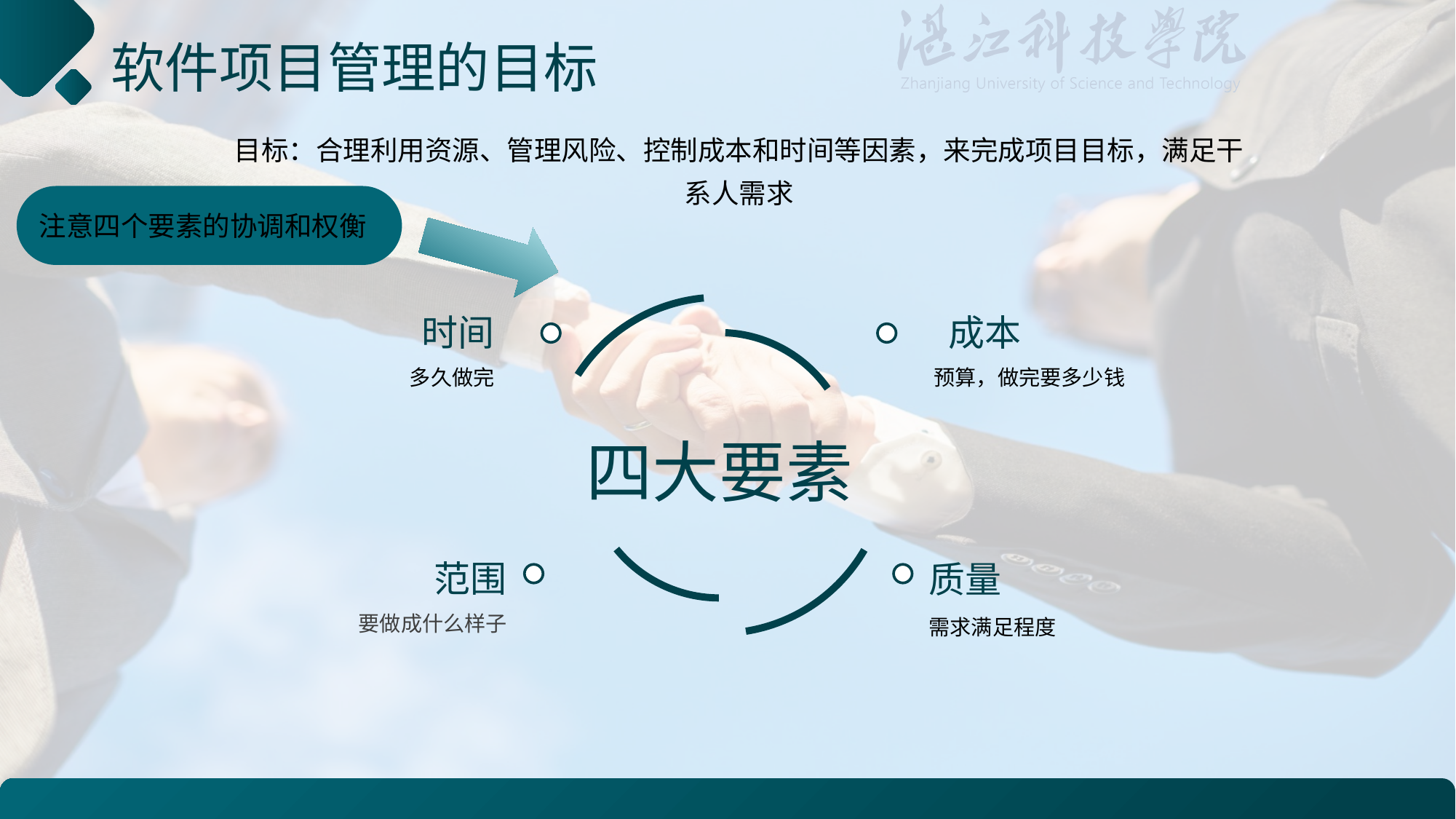

# 软件项目管理的目标
目标：合理利用资源、管理风险、控制成本和时间等因素，来完成项目目标，满足干系人需求

注意四个要素的协调和权衡

时间
成本

多久做完
预算，做完要多少钱

四大要素
范围
质量

要做成什么样子
需求满足程度